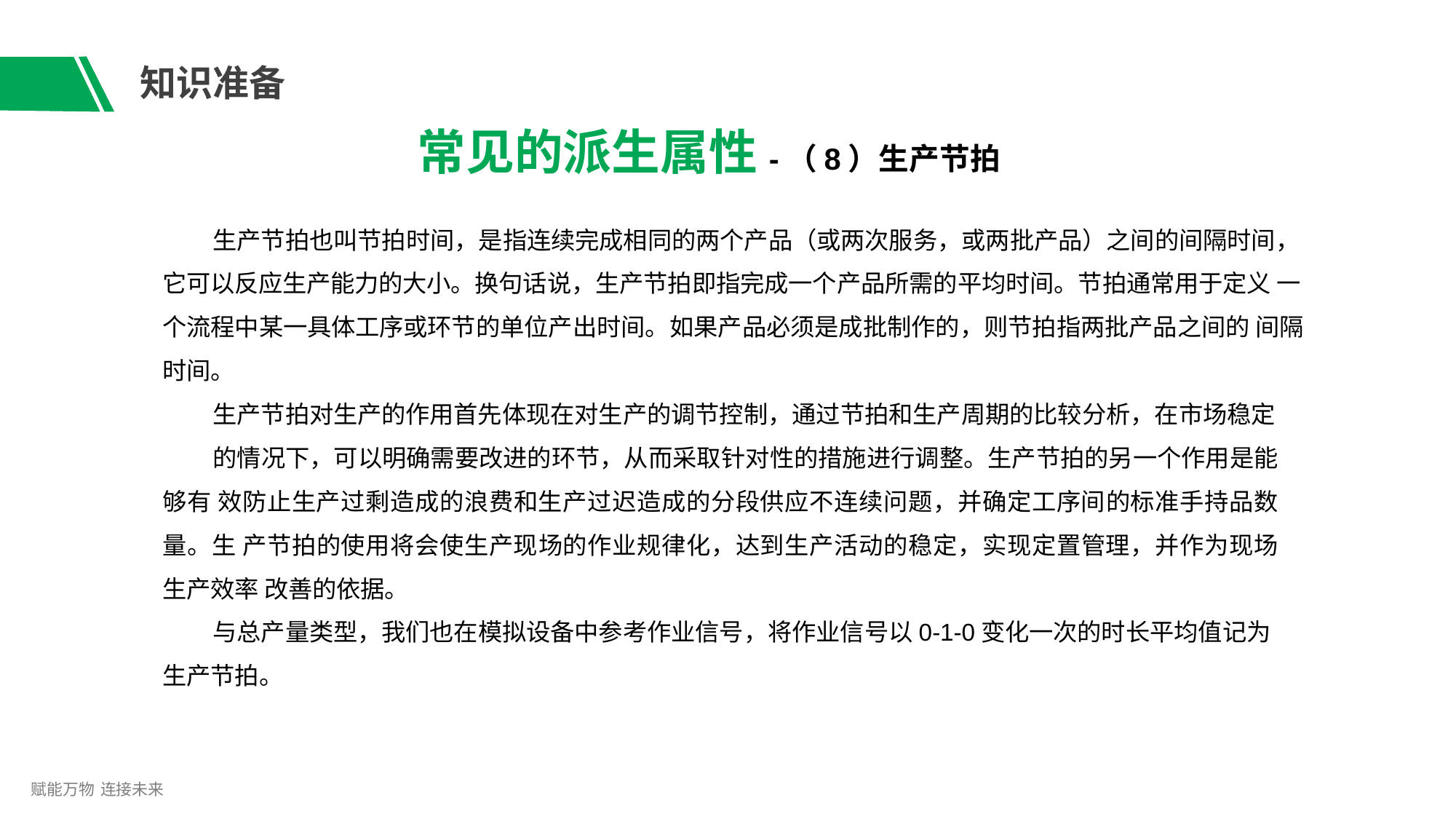

# 知识准备
常见的派生属性-（8）生产节拍
生产节拍也叫节拍时间，是指连续完成相同的两个产品（或两次服务，或两批产品）之间的间隔时间， 它可以反应生产能力的大小。换句话说，生产节拍即指完成一个产品所需的平均时间。节拍通常用于定义 一个流程中某一具体工序或环节的单位产出时间。如果产品必须是成批制作的，则节拍指两批产品之间的 间隔时间。
生产节拍对生产的作用首先体现在对生产的调节控制，通过节拍和生产周期的比较分析，在市场稳定
的情况下，可以明确需要改进的环节，从而采取针对性的措施进行调整。生产节拍的另一个作用是能够有 效防止生产过剩造成的浪费和生产过迟造成的分段供应不连续问题，并确定工序间的标准手持品数量。生 产节拍的使用将会使生产现场的作业规律化，达到生产活动的稳定，实现定置管理，并作为现场生产效率 改善的依据。
与总产量类型，我们也在模拟设备中参考作业信号，将作业信号以0-1-0变化一次的时长平均值记为 生产节拍。
赋能万物 连接未来